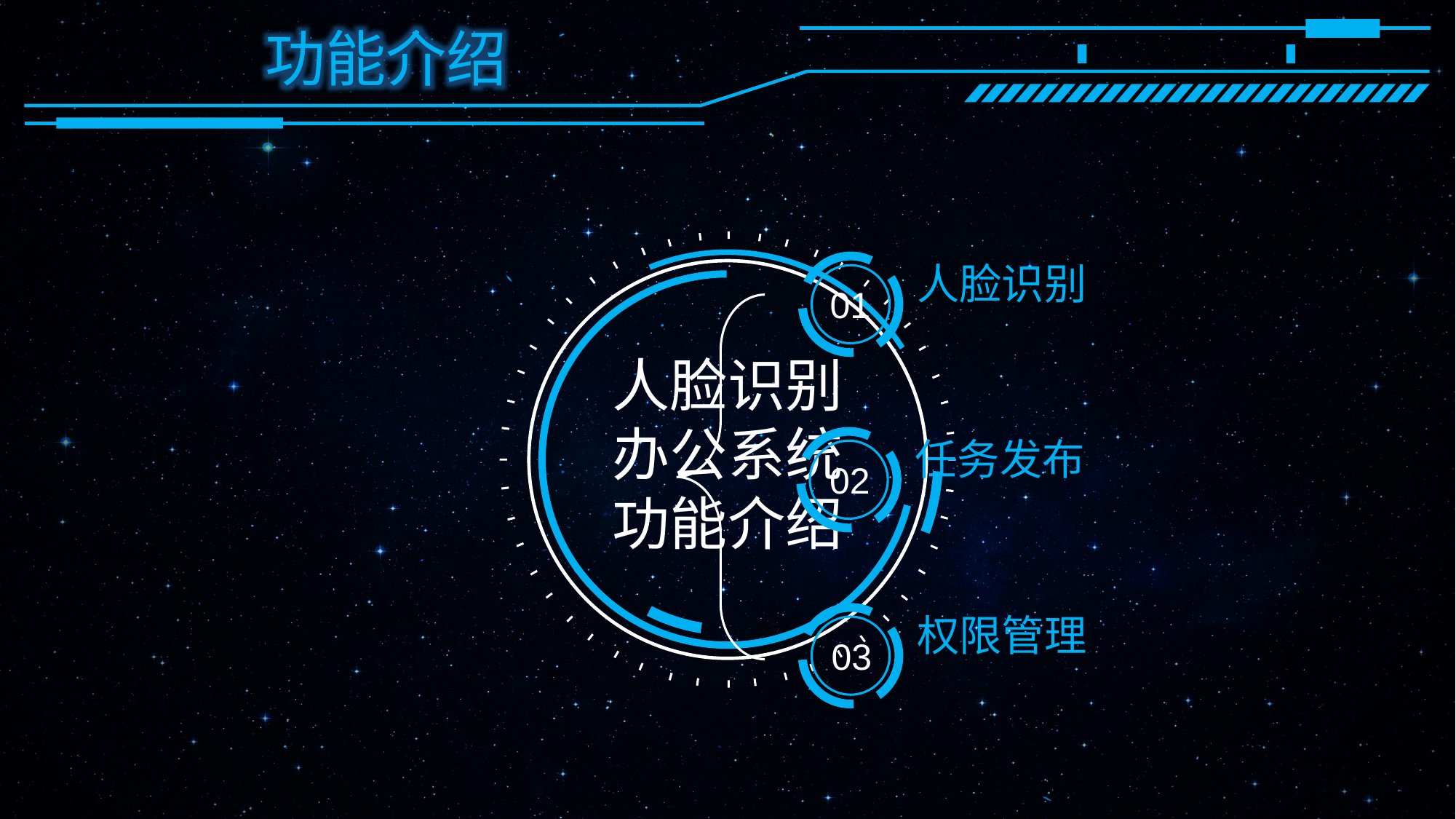

功能介绍

人脸识别

01

人脸识别
办公系统
功能介绍

任务发布

02

权限管理

03